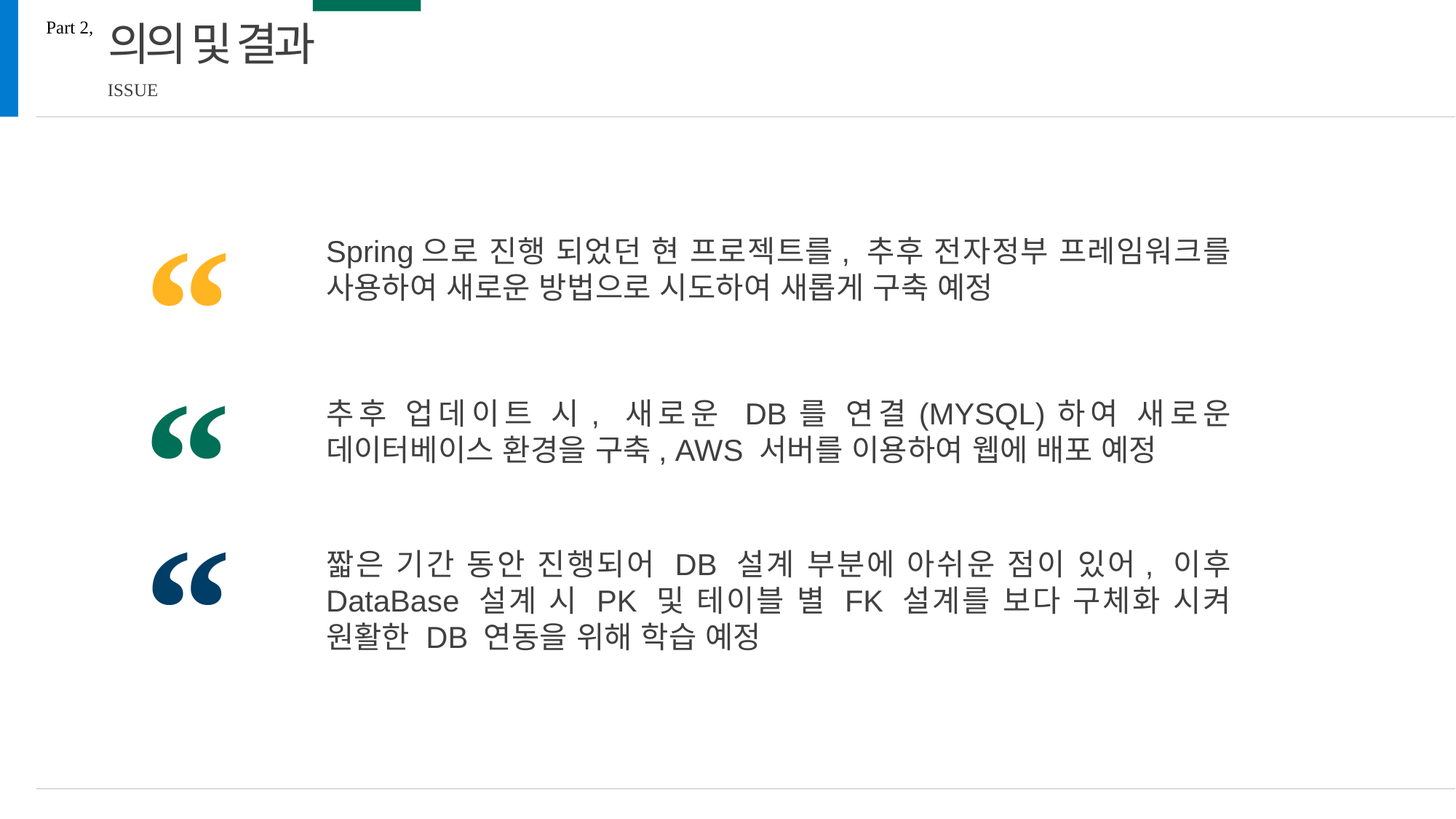

의의 및 결과
Part 2,
ISSUE
“
Spring으로 진행 되었던 현 프로젝트를, 추후 전자정부 프레임워크를 사용하여 새로운 방법으로 시도하여 새롭게 구축 예정
“
추후 업데이트 시, 새로운 DB를 연결(MYSQL)하여 새로운 데이터베이스 환경을 구축, AWS 서버를 이용하여 웹에 배포 예정
“
짧은 기간 동안 진행되어 DB 설계 부분에 아쉬운 점이 있어, 이후 DataBase 설계 시 PK 및 테이블 별 FK 설계를 보다 구체화 시켜 원활한 DB 연동을 위해 학습 예정